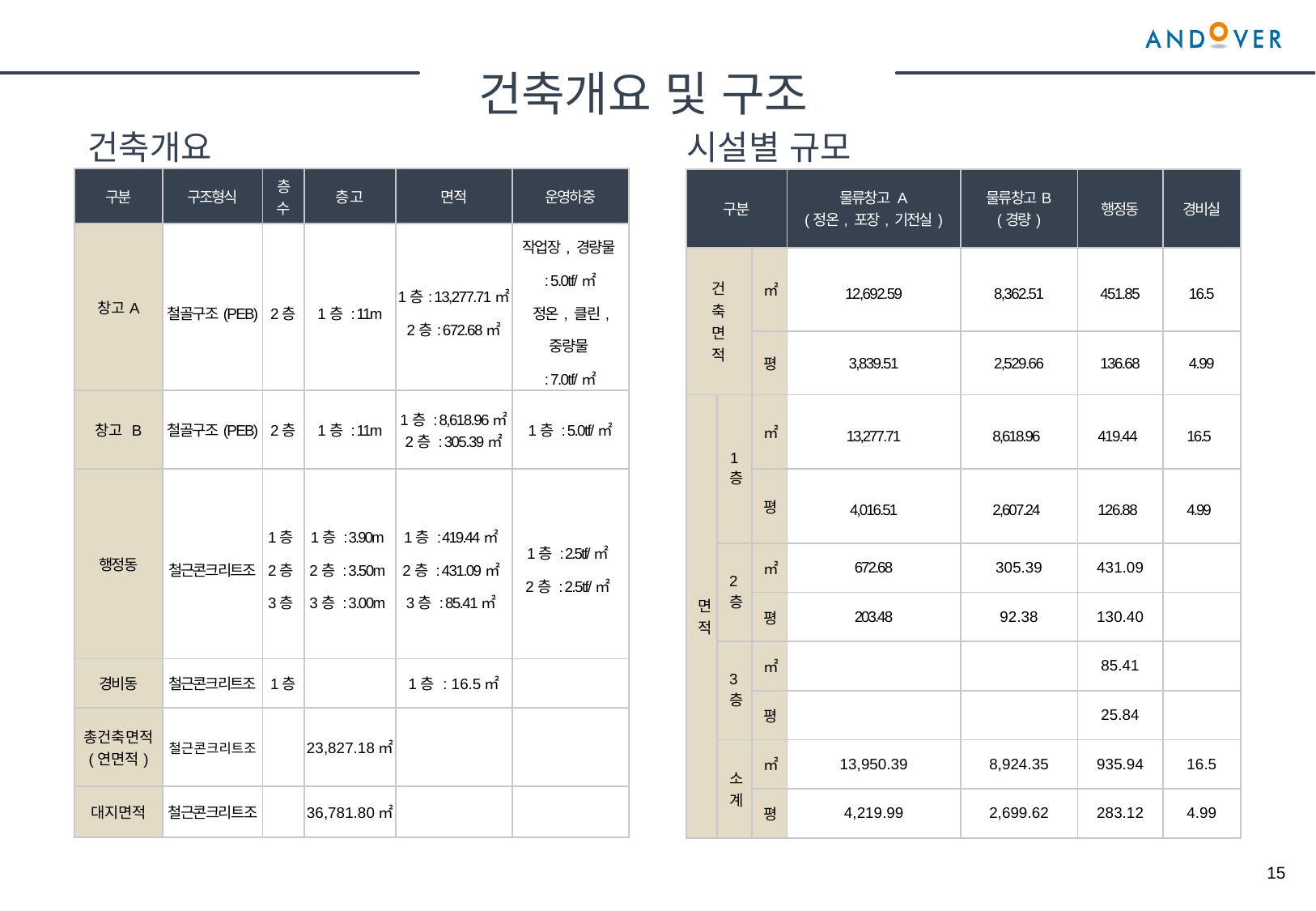

건축개요 및 구조
건축개요
시설별 규모
| 구분 | 구조형식 | 층 수 | 층 고 | 면적 | 운영하중 |
| --- | --- | --- | --- | --- | --- |
| 창고A | 철골구조(PEB) | 2층 | 1층 : 11m | 1층: 13,277.71㎡ 2층: 672.68㎡ | 작업장, 경량물 : 5.0tf/㎡ 정온, 클린, 중량물 : 7.0tf/㎡ |
| 창고 B | 철골구조(PEB) | 2층 | 1층 : 11m | 1층 : 8,618.96㎡ 2층 : 305.39㎡ | 1층 : 5.0tf/㎡ |
| 행정동 | 철근콘크리트조 | 1층 2층 3층 | 1층 : 3.90m 2층 : 3.50m 3층 : 3.00m | 1층 : 419.44㎡ 2층 : 431.09㎡ 3층 : 85.41㎡ | 1층 : 2.5tf/㎡ 2층 : 2.5tf/㎡ |
| 경비동 | 철근콘크리트조 | 1층 |  | 1층 : 16.5㎡ |  |
| 총건축면적 (연면적) | 철근콘크리트조 |  | 23,827.18㎡ |  |  |
| 대지면적 | 철근콘크리트조 |  | 36,781.80㎡ |  |  |
| 구분 |  |  | 물류창고 A (정온, 포장, 기전실) | 물류창고B (경량) | 행정동 | 경비실 |
| --- | --- | --- | --- | --- | --- | --- |
| 건 축 면 적 |  | ㎡ | 12,692.59 | 8,362.51 | 451.85 | 16.5 |
|  |  | 평 | 3,839.51 | 2,529.66 | 136.68 | 4.99 |
| 면 적 | 1 층 | ㎡ | 13,277.71 | 8,618.96 | 419.44 | 16.5 |
|  |  | 평 | 4,016.51 | 2,607.24 | 126.88 | 4.99 |
|  | 2층 | ㎡ | 672.68 | 305.39 | 431.09 |  |
|  |  | 평 | 203.48 | 92.38 | 130.40 |  |
|  | 3층 | ㎡ |  |  | 85.41 |  |
|  |  | 평 |  |  | 25.84 |  |
|  | 소계 | ㎡ | 13,950.39 | 8,924.35 | 935.94 | 16.5 |
|  |  | 평 | 4,219.99 | 2,699.62 | 283.12 | 4.99 |
15